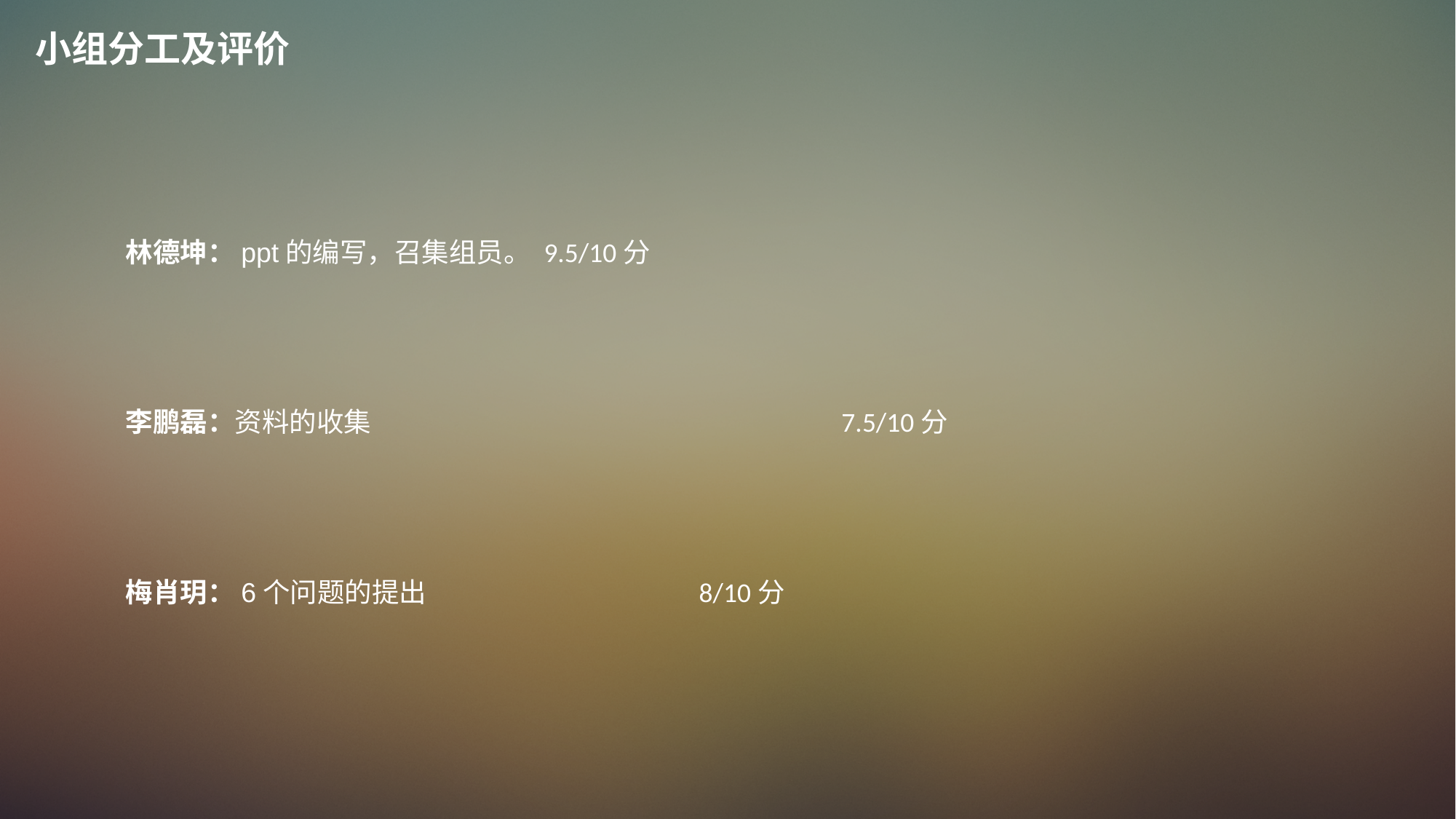

小组分工及评价
林德坤：ppt的编写，召集组员。 9.5/10分

李鹏磊：资料的收集                                                                           7.5/10分

梅肖玥：6个问题的提出                                           8/10分